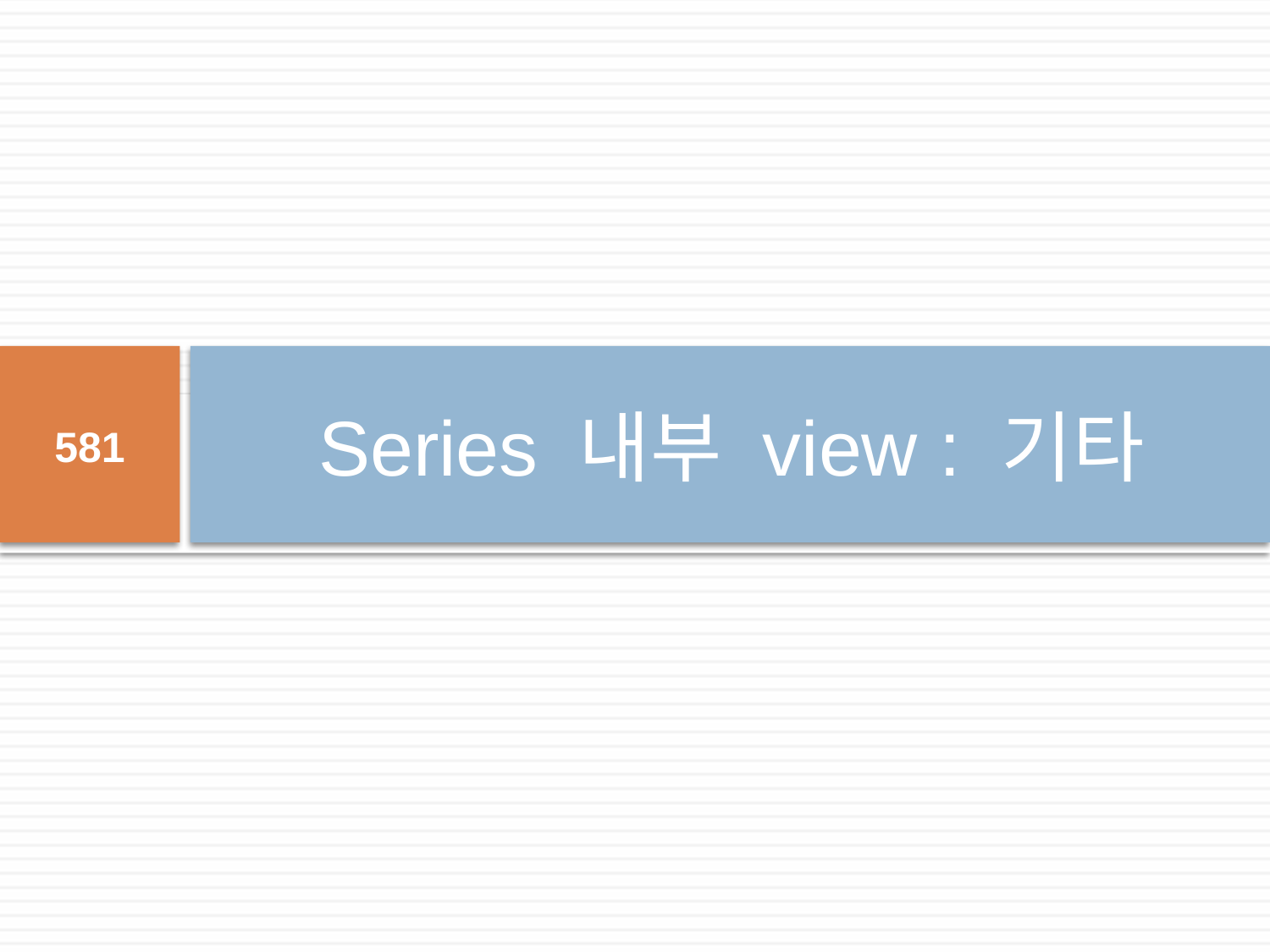

# Series 내부 view : 기타
581